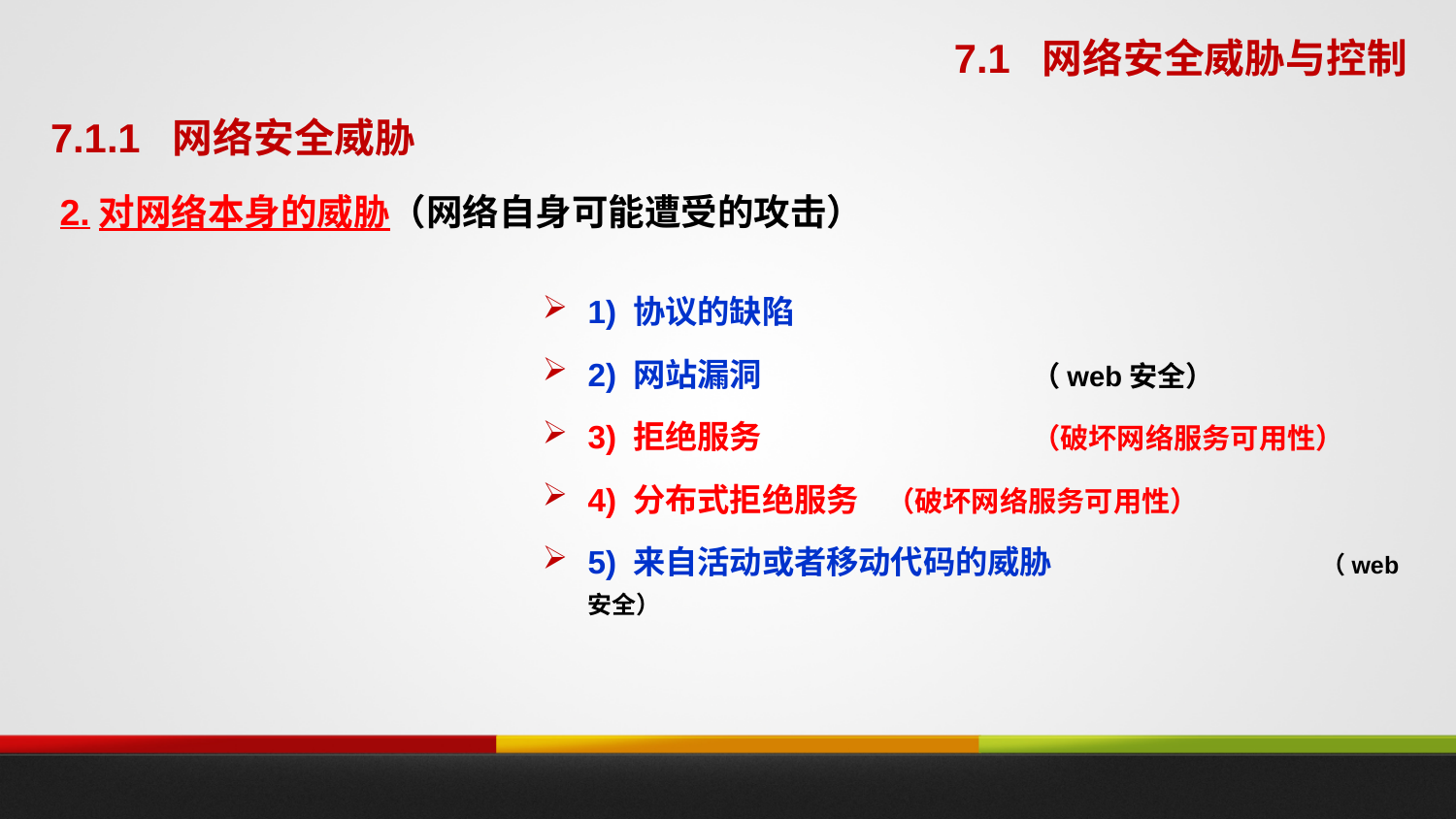

7.1  网络安全威胁与控制
7.1.1  网络安全威胁
2.对网络本身的威胁（网络自身可能遭受的攻击）
1) 协议的缺陷
2) 网站漏洞		 （web安全）
3) 拒绝服务		 （破坏网络服务可用性）
4) 分布式拒绝服务	 （破坏网络服务可用性）
5) 来自活动或者移动代码的威胁		 （web安全）